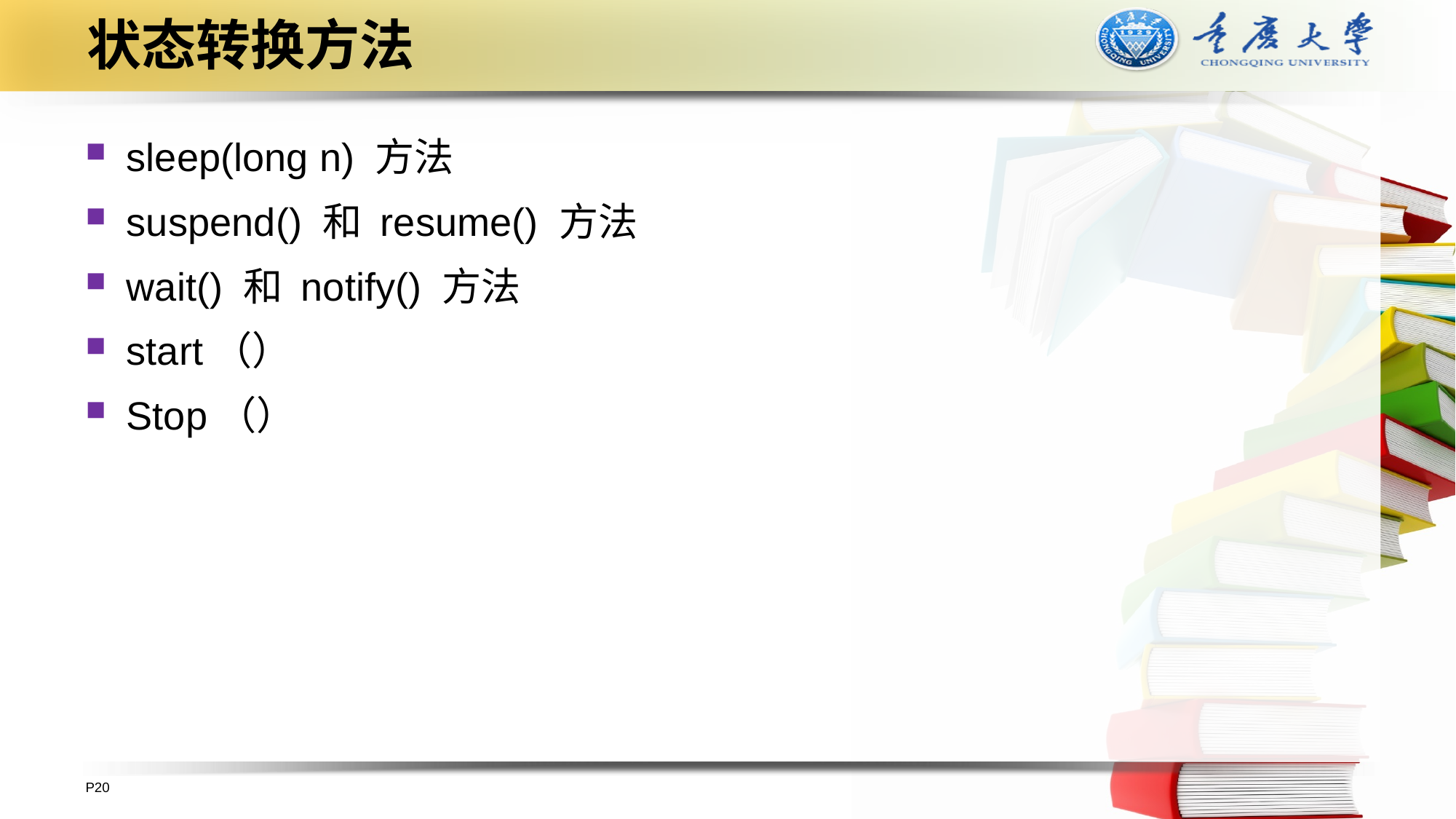

# 状态转换方法
sleep(long n) 方法
suspend() 和 resume() 方法
wait() 和 notify() 方法
start（）
Stop（）
P20